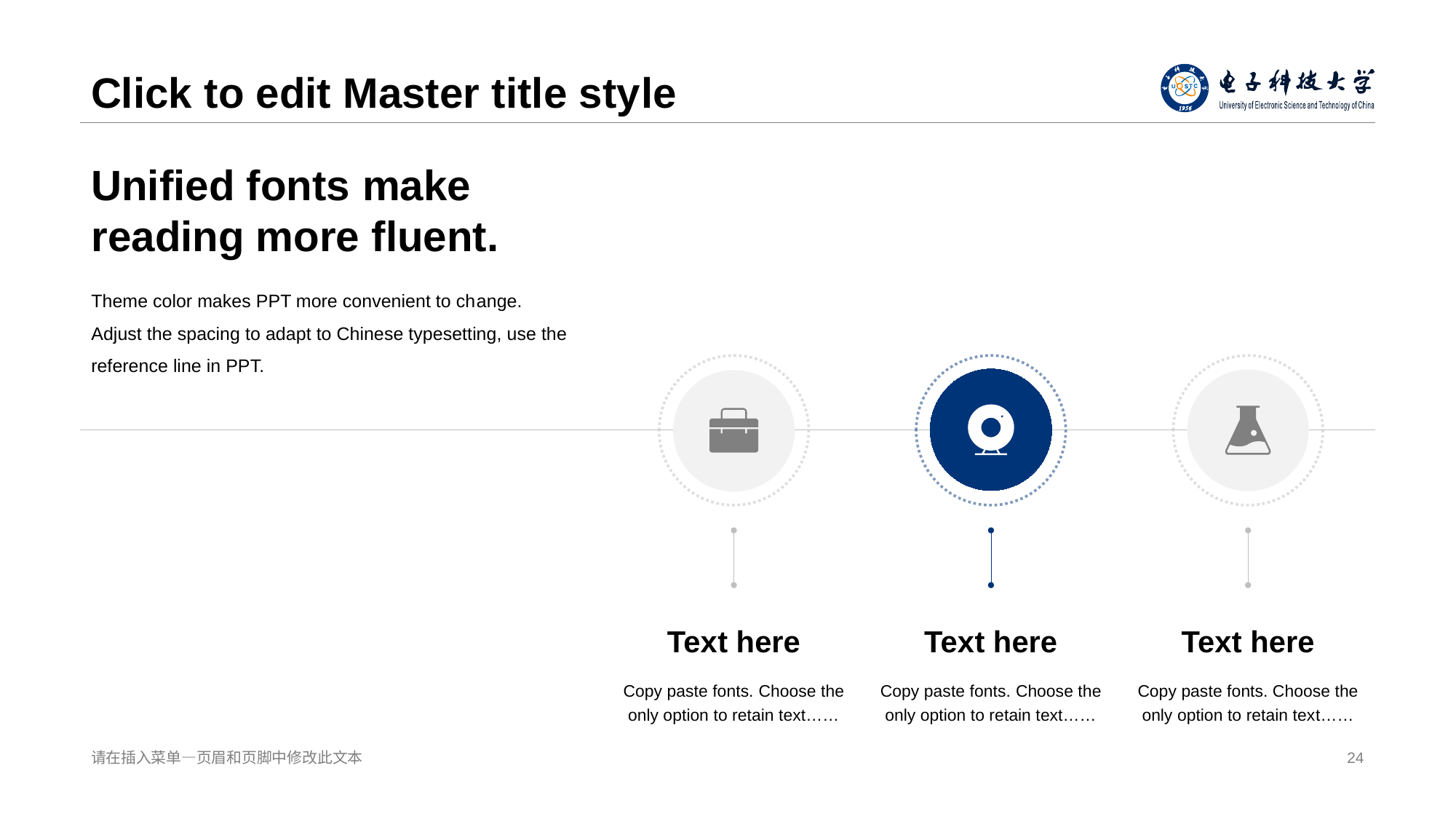

# Click to edit Master title sty le
Unified fonts  make
reading more fluent.
Theme color makes PPT more convenient to ch ange.
Adjust the spacing to adapt to Chinese typesetting, use the reference line in PPT.

Tex t here
Copy paste fonts.  Choose the only option to retain text……

Tex t here
Copy paste fonts.  Choose the only option to retain text……
Tex t here
Copy paste fonts. Choose the only option to retain tex t……
请在插入菜单—页眉和页脚中修改此 文本
24